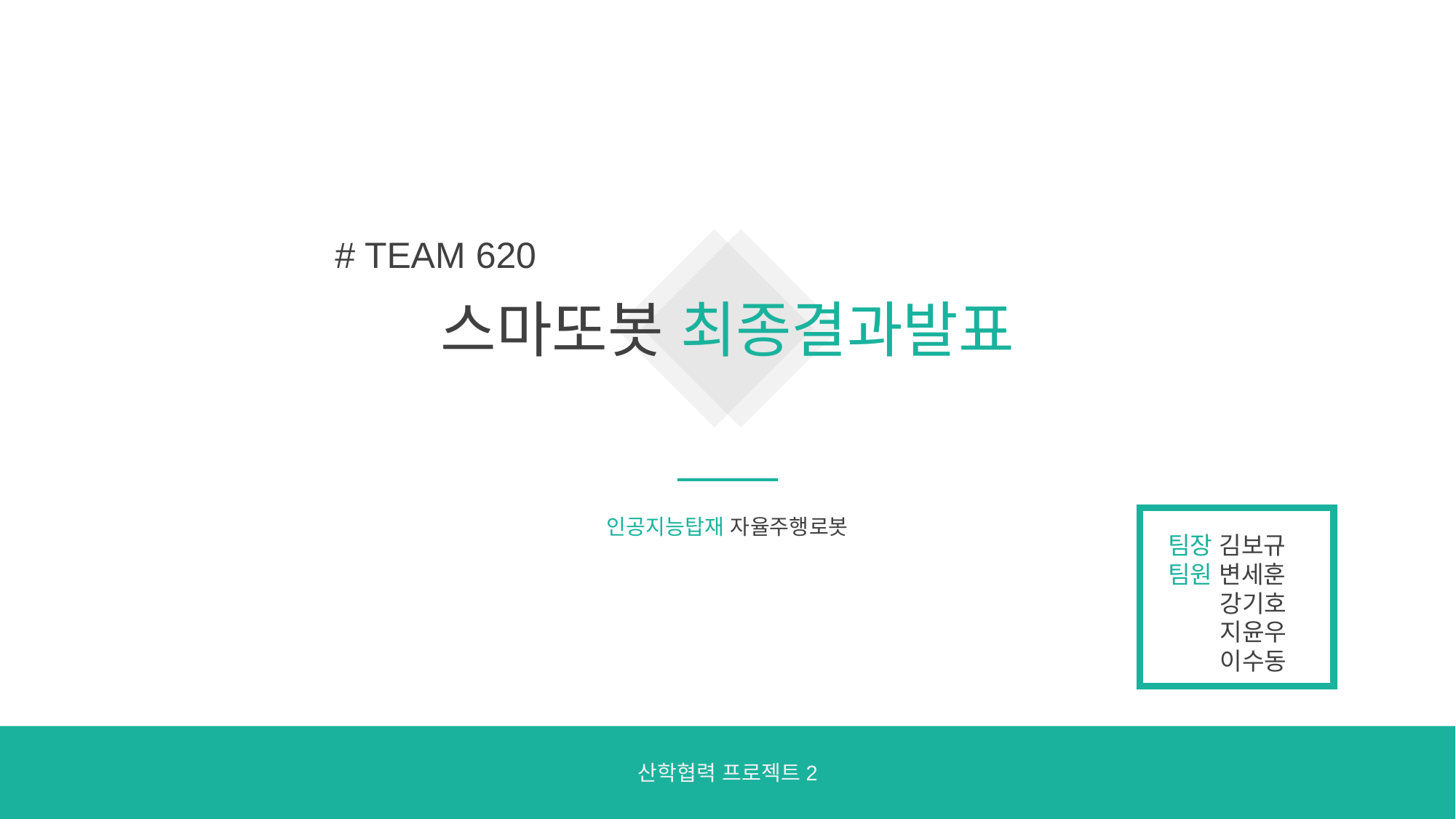

# TEAM 620

스마또봇 최종결과발표

인공지능탑재 자율주행로봇
팀장 김보규
팀원 변세훈
       강기호
       지윤우
       이수동

산학협력 프로젝트2